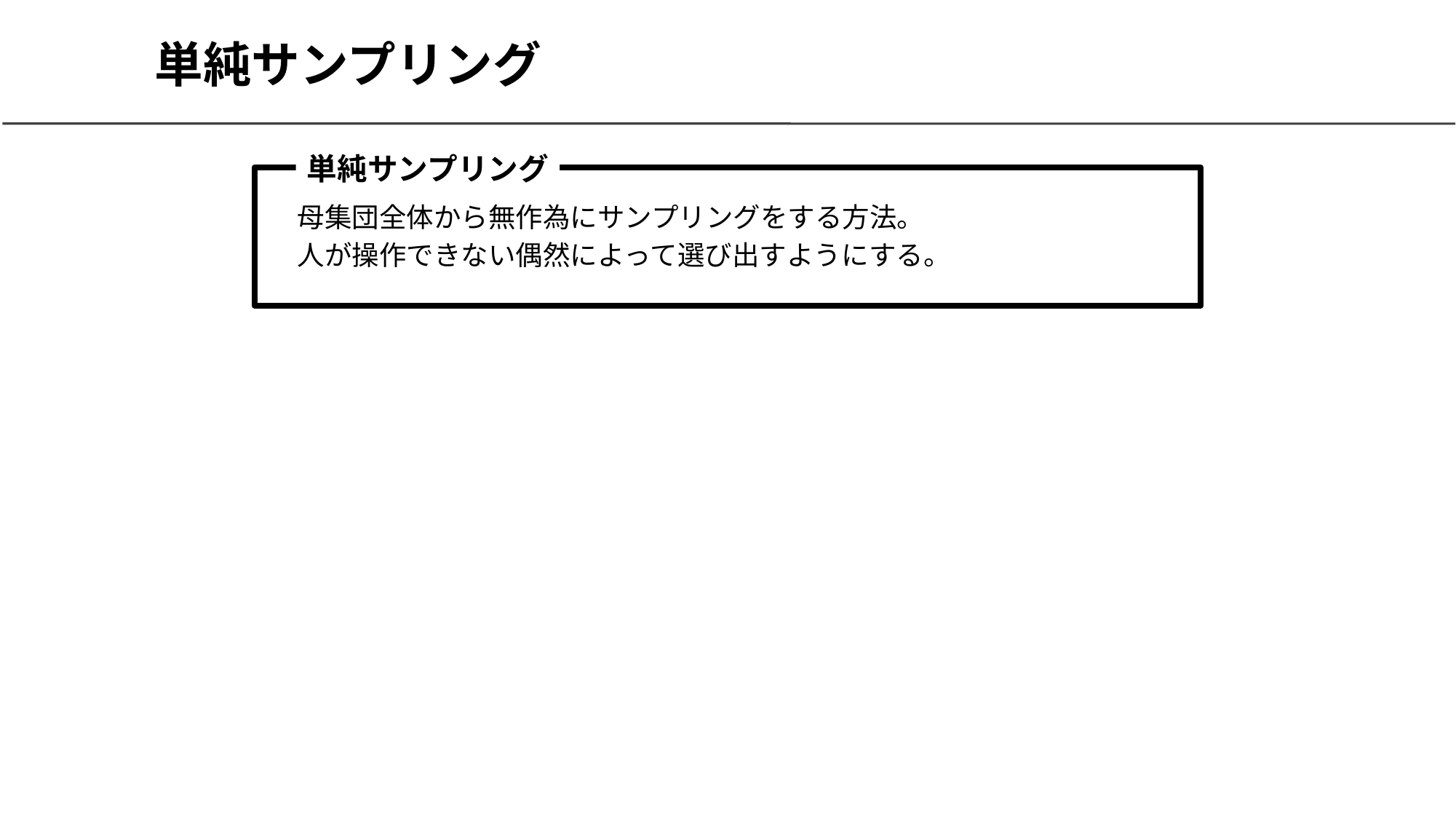

# 単純サンプリング
単純サンプリング

母集団全体から無作為にサンプリングをする方法。
人が操作できない偶然によって選び出すようにする。